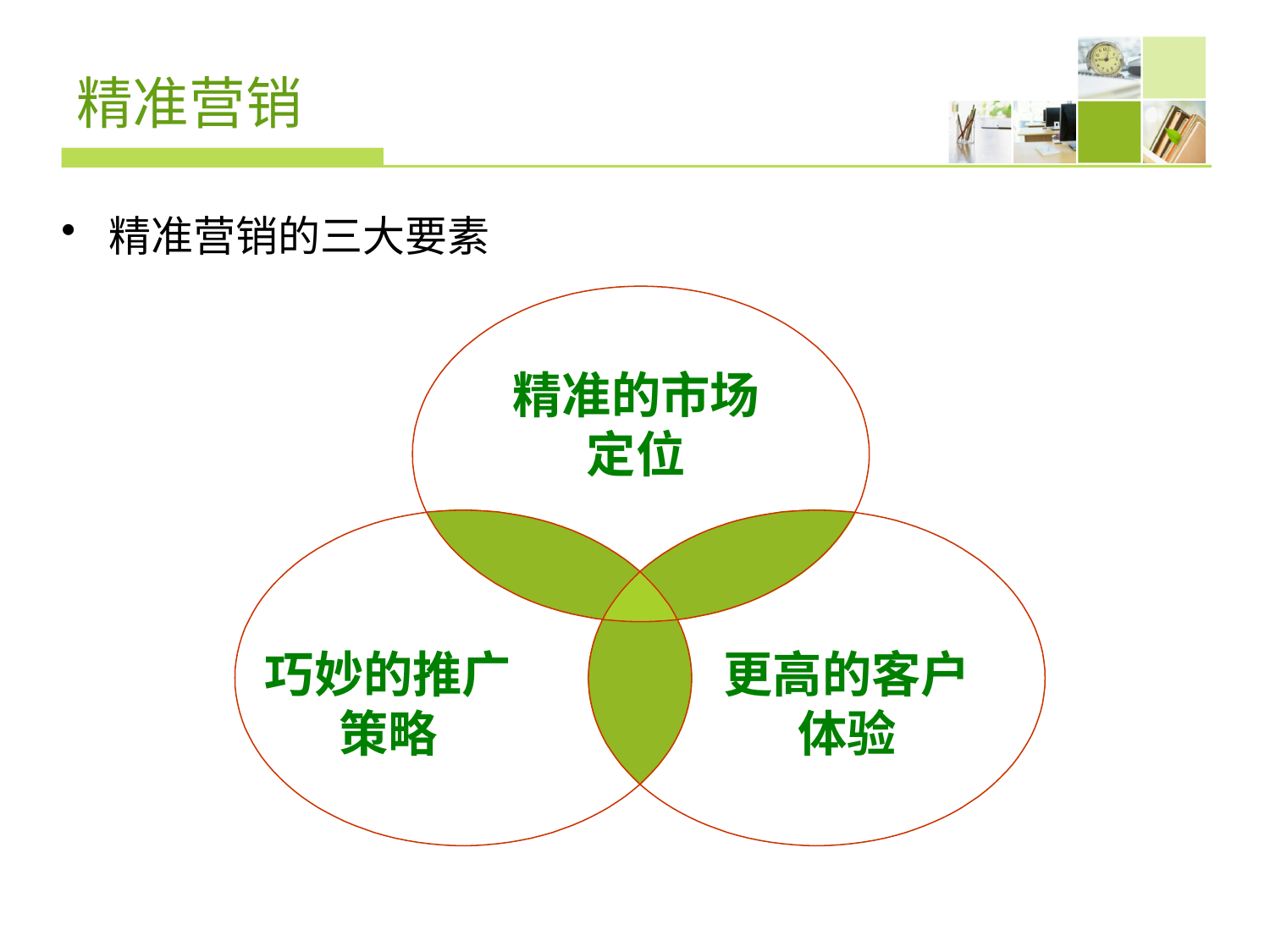

# 精准营销
精准营销的三大要素

精准的市场定位
巧妙的推广策略
更高的客户体验